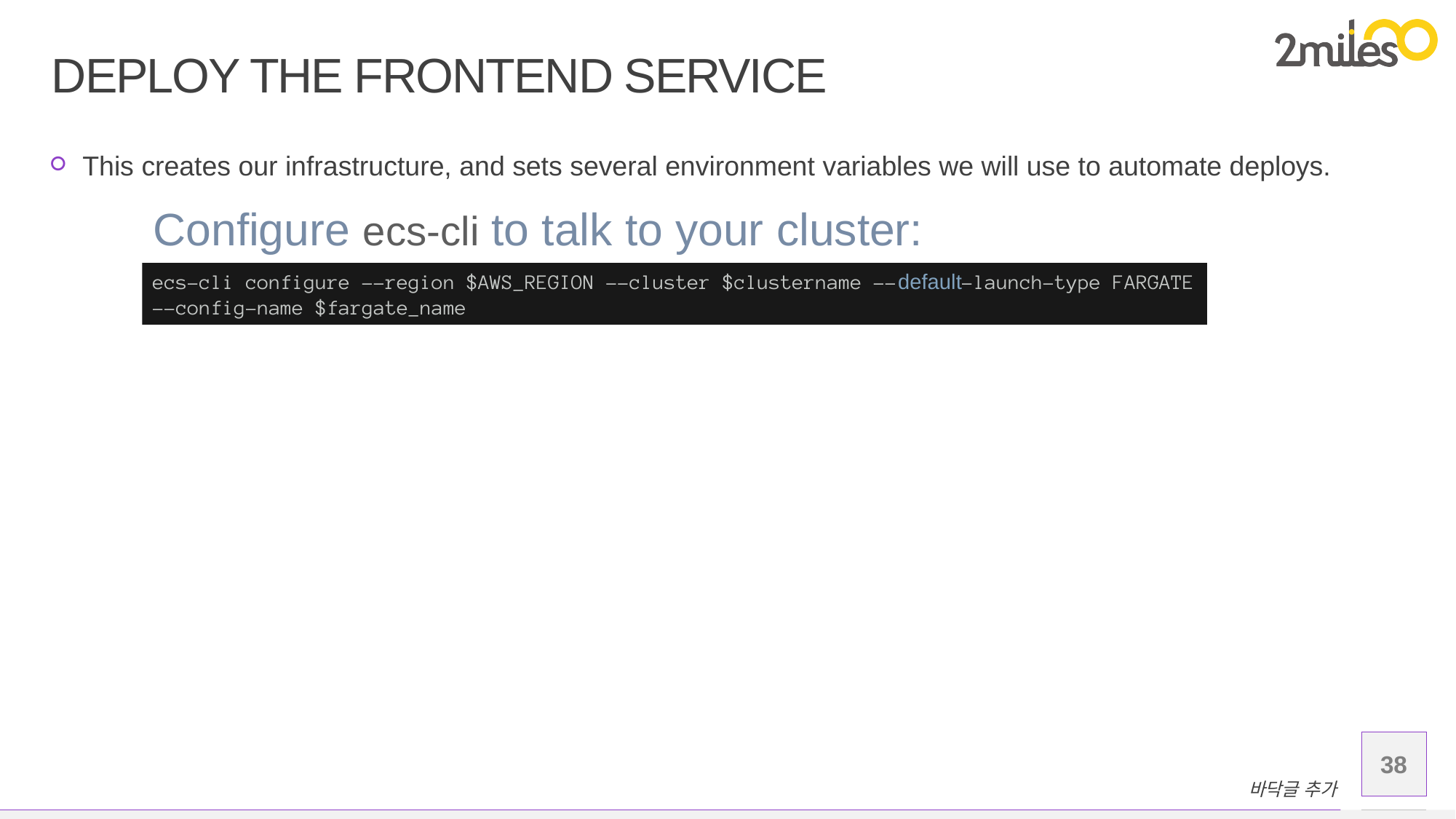

# Deploy the Frontend Service
This creates our infrastructure, and sets several environment variables we will use to automate deploys.
Configure ecs-cli to talk to your cluster:
ecs-cli configure --region $AWS_REGION --cluster $clustername --default-launch-type FARGATE --config-name $fargate_name
38
바닥글 추가